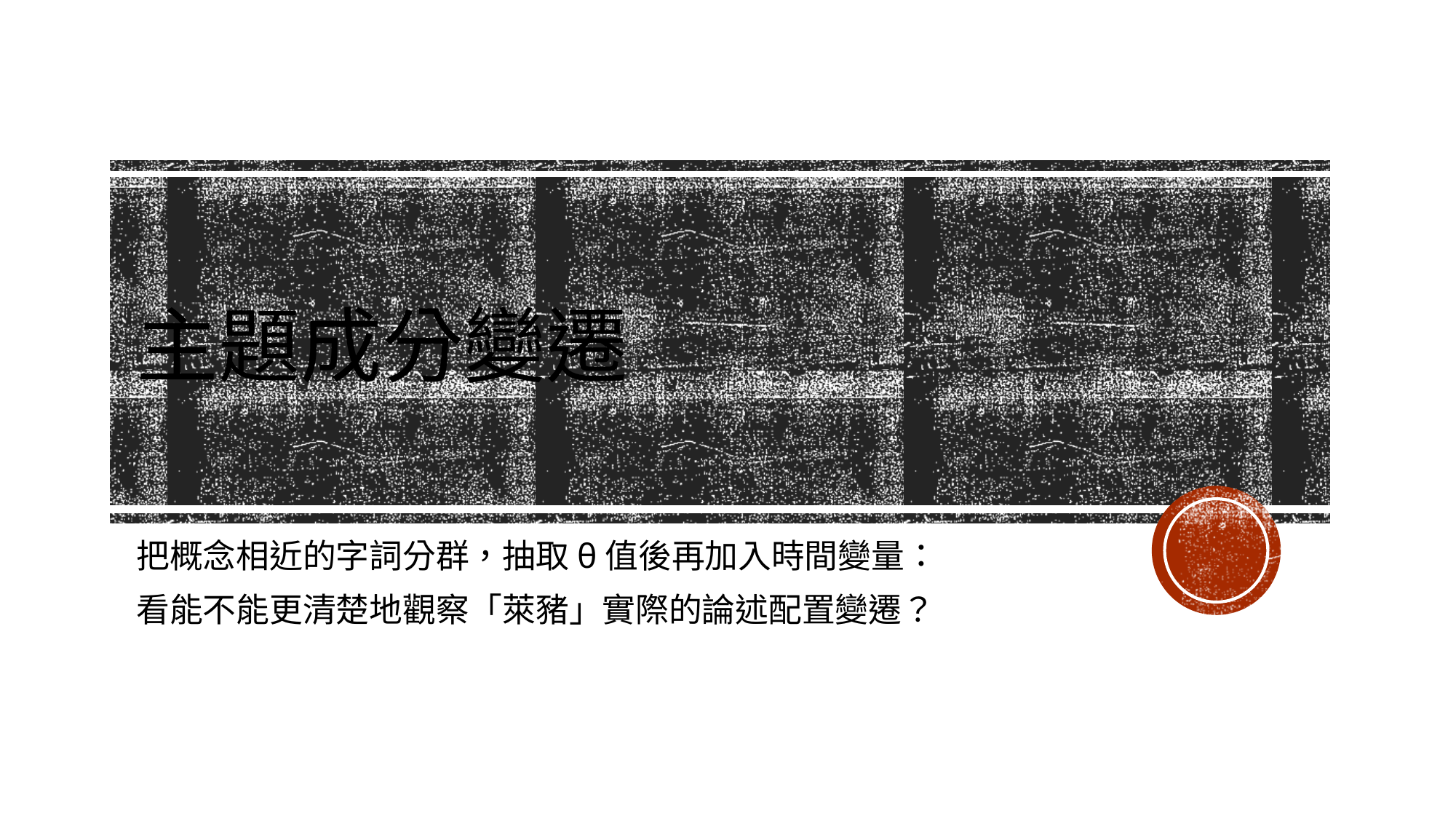

# 主題成分變遷
把概念相近的字詞分群，抽取θ值後再加入時間變量：
看能不能更清楚地觀察「萊豬」實際的論述配置變遷？